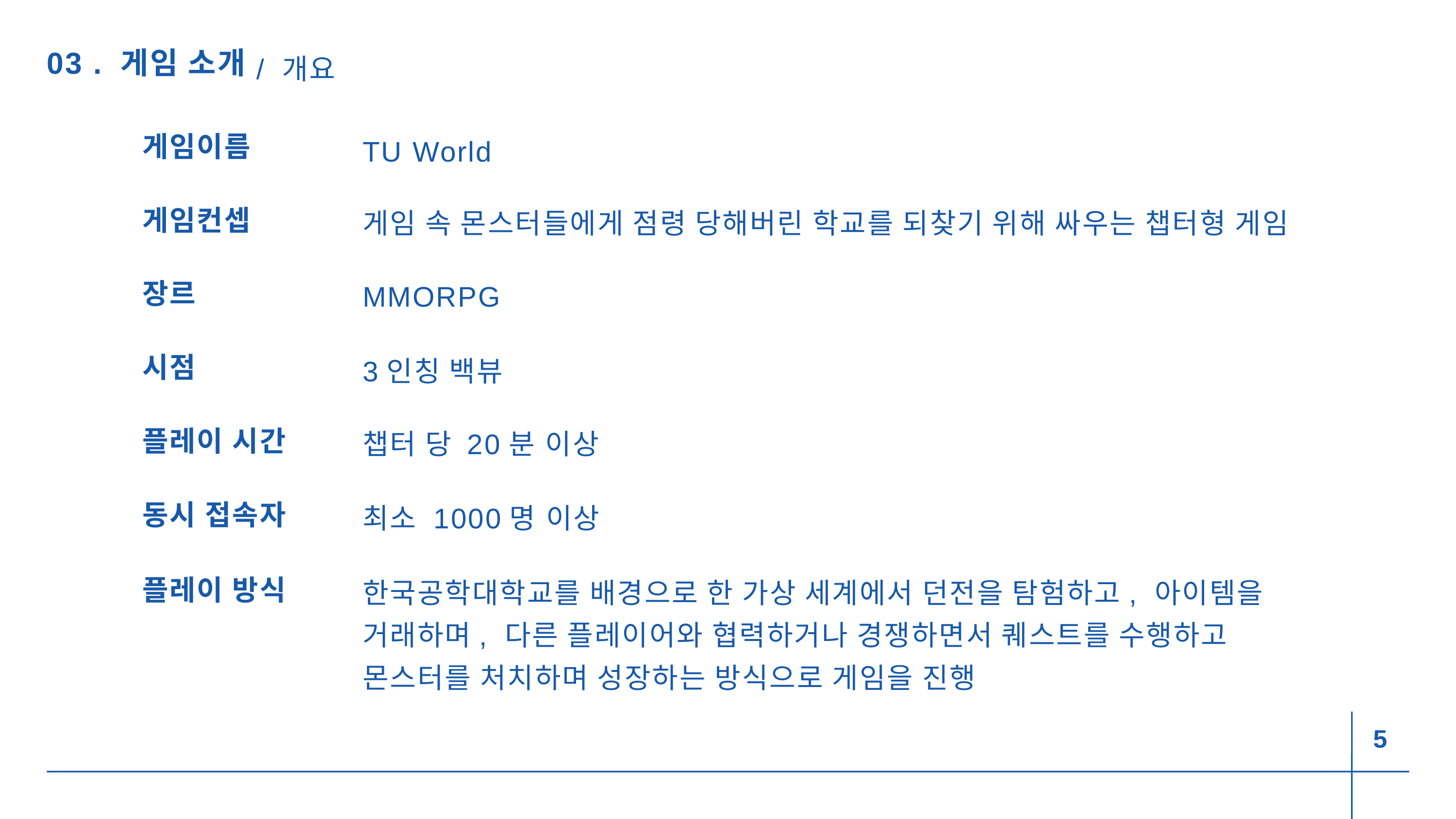

/ 개요
03 . 게임 소개
TU World
게임이름
게임 속 몬스터들에게 점령 당해버린 학교를 되찾기 위해 싸우는 챕터형 게임
게임컨셉
MMORPG
장르
3인칭 백뷰
시점
챕터 당 20분 이상
플레이 시간
최소 1000명 이상
동시 접속자
한국공학대학교를 배경으로 한 가상 세계에서 던전을 탐험하고, 아이템을 거래하며, 다른 플레이어와 협력하거나 경쟁하면서 퀘스트를 수행하고 몬스터를 처치하며 성장하는 방식으로 게임을 진행
플레이 방식

5